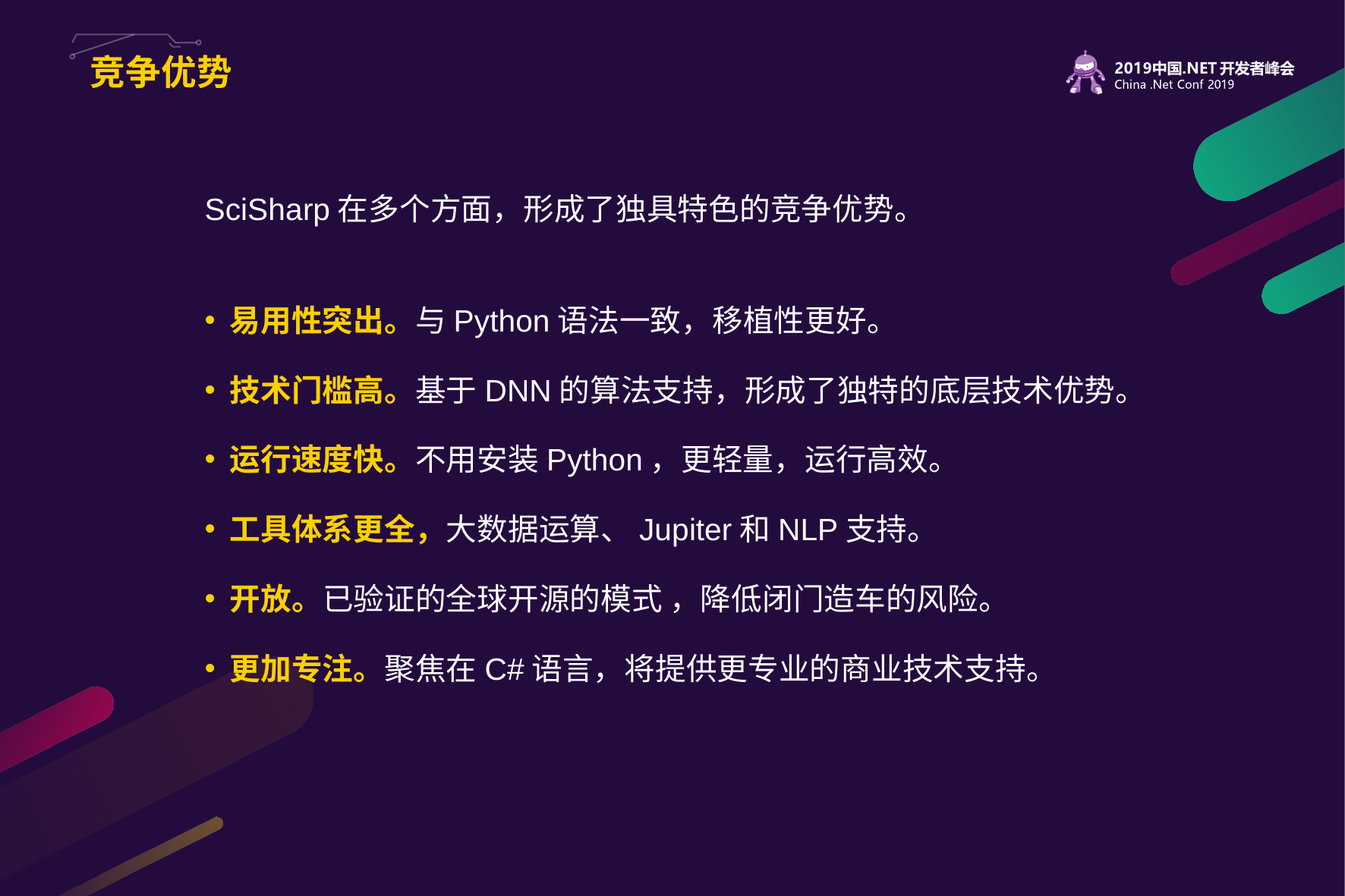

# 竞争优势

SciSharp在多个方面，形成了独具特色的竞争优势。

易用性突出。与Python语法一致，移植性更好。
技术门槛高。基于DNN的算法支持，形成了独特的底层技术优势。
运行速度快。不用安装Python，更轻量，运行高效。
工具体系更全，大数据运算、Jupiter和NLP支持。
开放。已验证的全球开源的模式 ，降低闭门造车的风险。
更加专注。聚焦在C#语言，将提供更专业的商业技术支持。